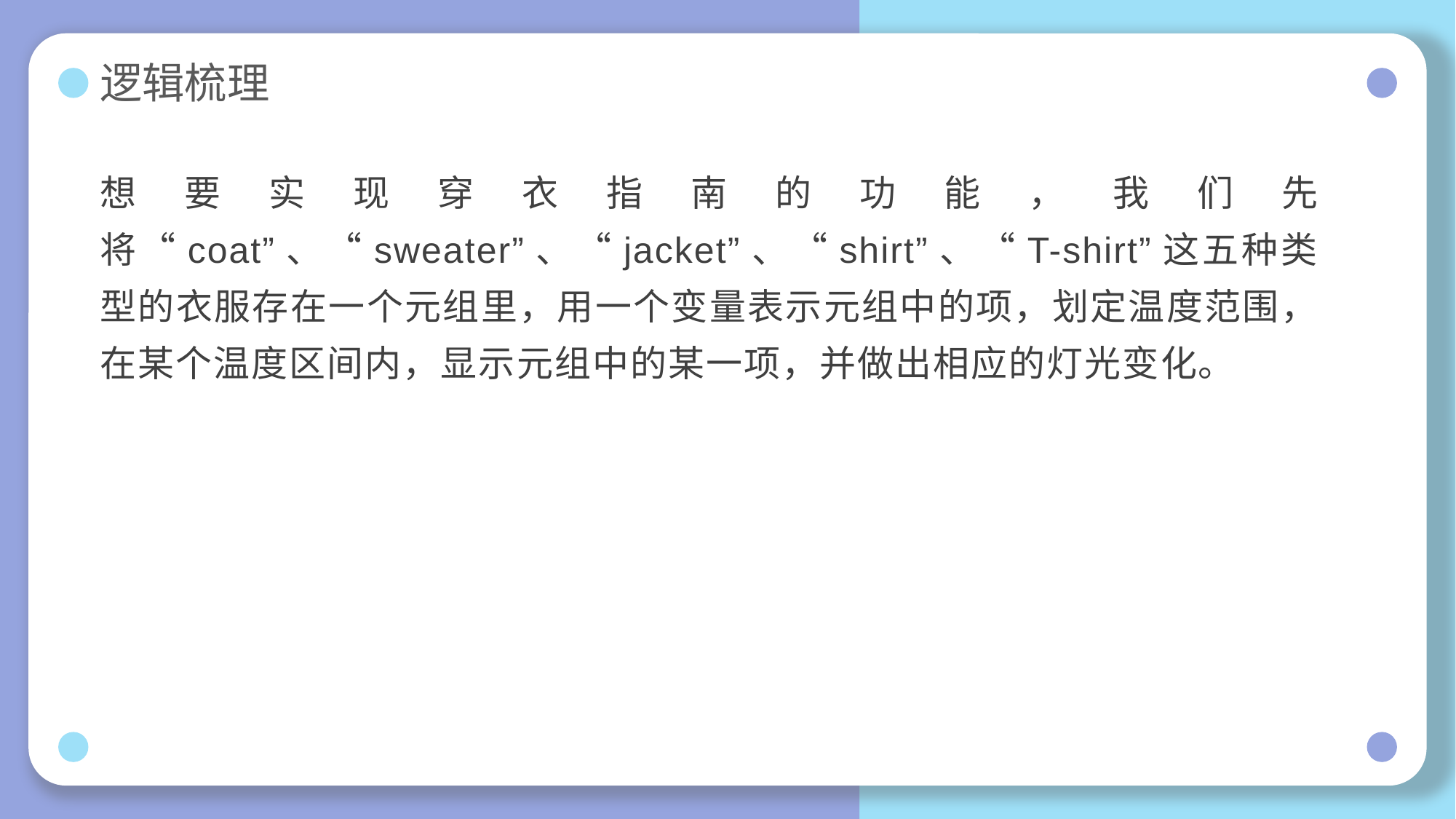

# 逻辑梳理
想要实现穿衣指南的功能，我们先将“coat”、“sweater”、“jacket”、“shirt”、“T-shirt”这五种类型的衣服存在一个元组里，用一个变量表示元组中的项，划定温度范围，在某个温度区间内，显示元组中的某一项，并做出相应的灯光变化。